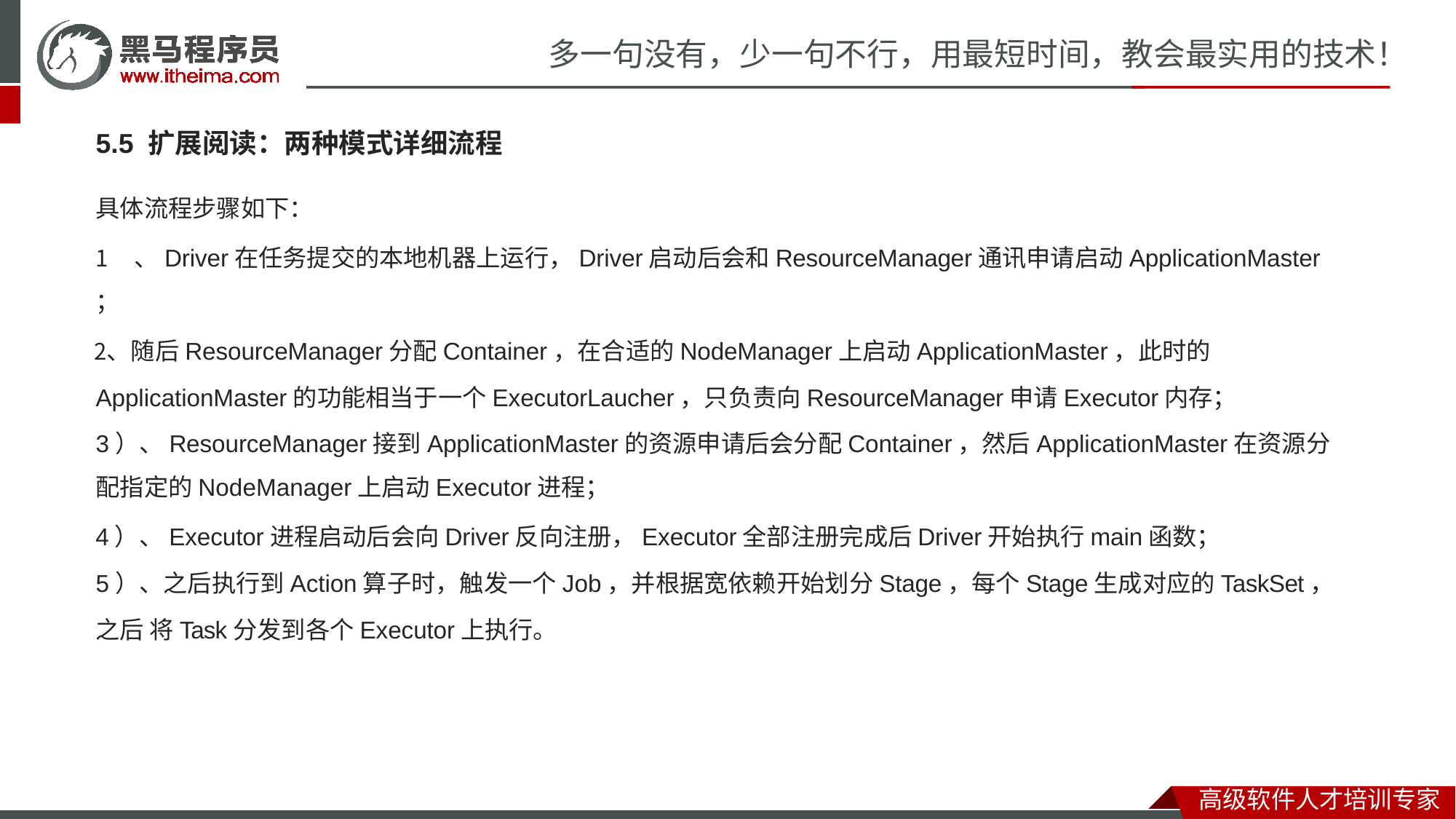

# 多一句没有，少一句不行，用最短时间，教会最实用的技术！

5.5 扩展阅读：两种模式详细流程

具体流程步骤如下：
、Driver在任务提交的本地机器上运行，Driver启动后会和ResourceManager通讯申请启动ApplicationMaster
；
、随后ResourceManager分配Container，在合适的NodeManager上启动ApplicationMaster，此时的 ApplicationMaster的功能相当于一个ExecutorLaucher，只负责向ResourceManager申请Executor内存；         3）、ResourceManager接到ApplicationMaster的资源申请后会分配Container，然后ApplicationMaster在资源分
配指定的NodeManager上启动Executor进程；
4）、Executor进程启动后会向Driver反向注册，Executor全部注册完成后Driver开始执行main函数；                 5）、之后执行到Action算子时，触发一个Job，并根据宽依赖开始划分Stage，每个Stage生成对应的TaskSet，之后 将Task分发到各个Executor上执行。
高级软件人才培训专家